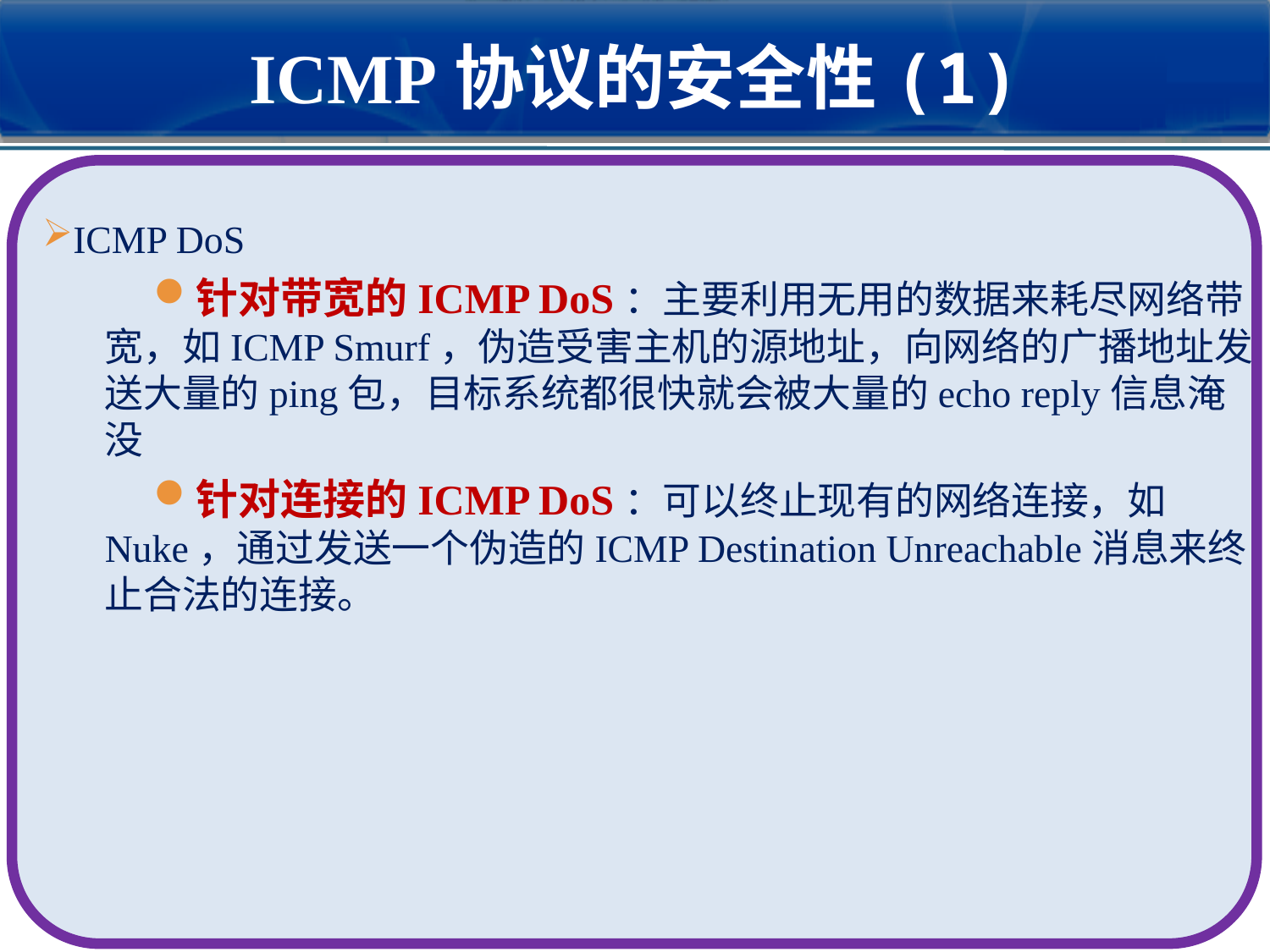

ICMP协议的安全性(1)

ICMP DoS
针对带宽的ICMP DoS：主要利用无用的数据来耗尽网络带宽，如ICMP Smurf，伪造受害主机的源地址，向网络的广播地址发送大量的ping包，目标系统都很快就会被大量的echo reply信息淹没
针对连接的ICMP DoS：可以终止现有的网络连接，如Nuke，通过发送一个伪造的ICMP Destination Unreachable消息来终止合法的连接。